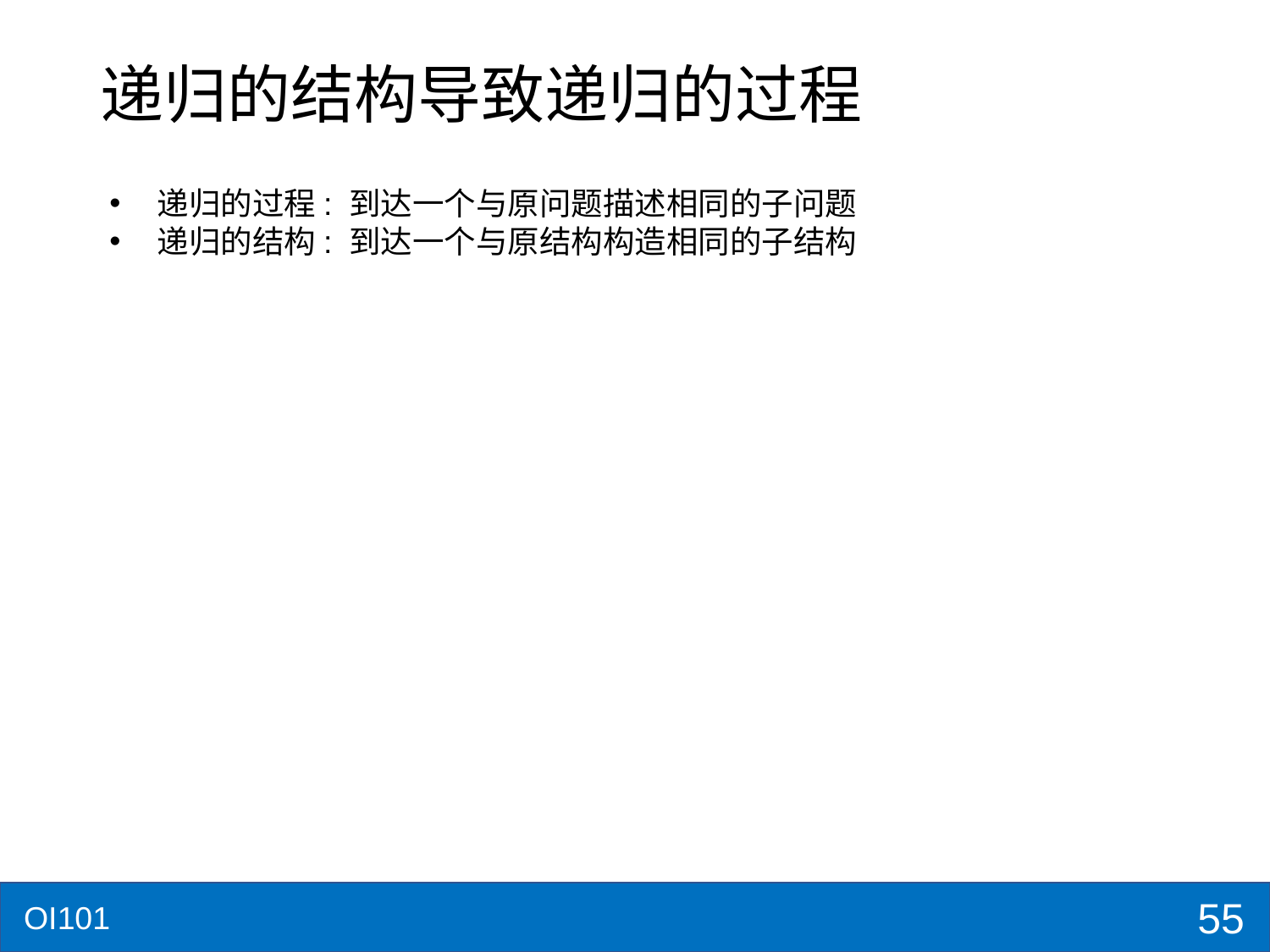

# 递归的结构导致递归的过程
递归的过程: 到达一个与原问题描述相同的子问题
递归的结构: 到达一个与原结构构造相同的子结构
55